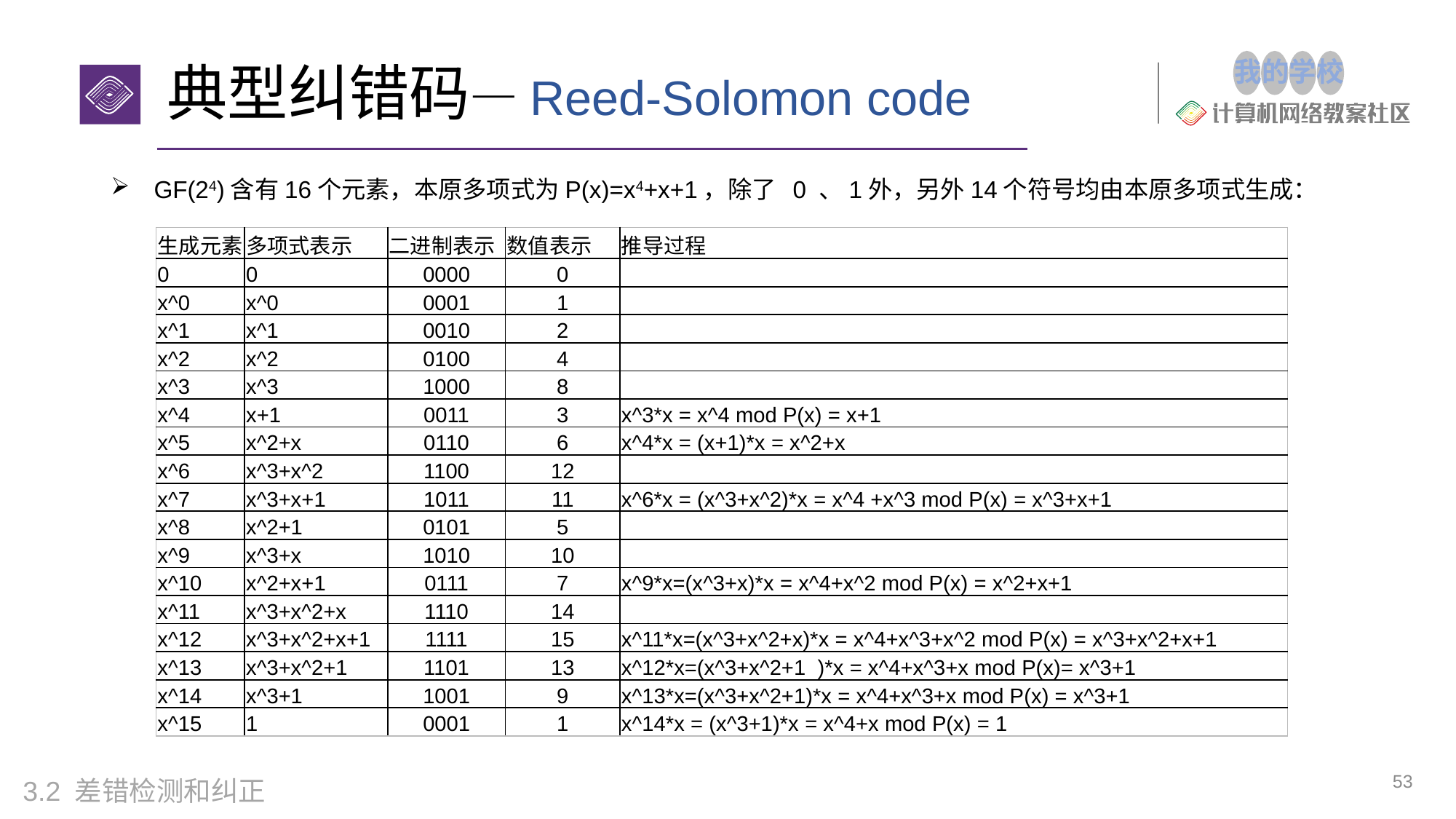

# 典型纠错码—Reed-Solomon code
GF(24)含有16个元素，本原多项式为P(x)=x4+x+1，除了  0 、1外，另外14个符号均由本原多项式生成：

| 生成元素 | 多项式表示 | 二进制表示 | 数值表示 | 推导过程 |
| --- | --- | --- | --- | --- |
| 0 | 0 | 0000 | 0 |  |
| x^0 | x^0 | 0001 | 1 |  |
| x^1 | x^1 | 0010 | 2 |  |
| x^2 | x^2 | 0100 | 4 |  |
| x^3 | x^3 | 1000 | 8 |  |
| x^4 | x+1 | 0011 | 3 | x^3\*x = x^4 mod P(x) = x+1 |
| x^5 | x^2+x | 0110 | 6 | x^4\*x = (x+1)\*x = x^2+x |
| x^6 | x^3+x^2 | 1100 | 12 |  |
| x^7 | x^3+x+1 | 1011 | 11 | x^6\*x = (x^3+x^2)\*x = x^4 +x^3 mod P(x) = x^3+x+1 |
| x^8 | x^2+1 | 0101 | 5 |  |
| x^9 | x^3+x | 1010 | 10 |  |
| x^10 | x^2+x+1 | 0111 | 7 | x^9\*x=(x^3+x)\*x = x^4+x^2 mod P(x) = x^2+x+1 |
| x^11 | x^3+x^2+x | 1110 | 14 |  |
| x^12 | x^3+x^2+x+1 | 1111 | 15 | x^11\*x=(x^3+x^2+x)\*x = x^4+x^3+x^2 mod P(x) = x^3+x^2+x+1 |
| x^13 | x^3+x^2+1 | 1101 | 13 | x^12\*x=(x^3+x^2+1  )\*x = x^4+x^3+x mod P(x)= x^3+1 |
| x^14 | x^3+1 | 1001 | 9 | x^13\*x=(x^3+x^2+1)\*x = x^4+x^3+x mod P(x) = x^3+1 |
| x^15 | 1 | 0001 | 1 | x^14\*x = (x^3+1)\*x = x^4+x mod P(x) = 1 |
53
3.2 差错检测和纠正